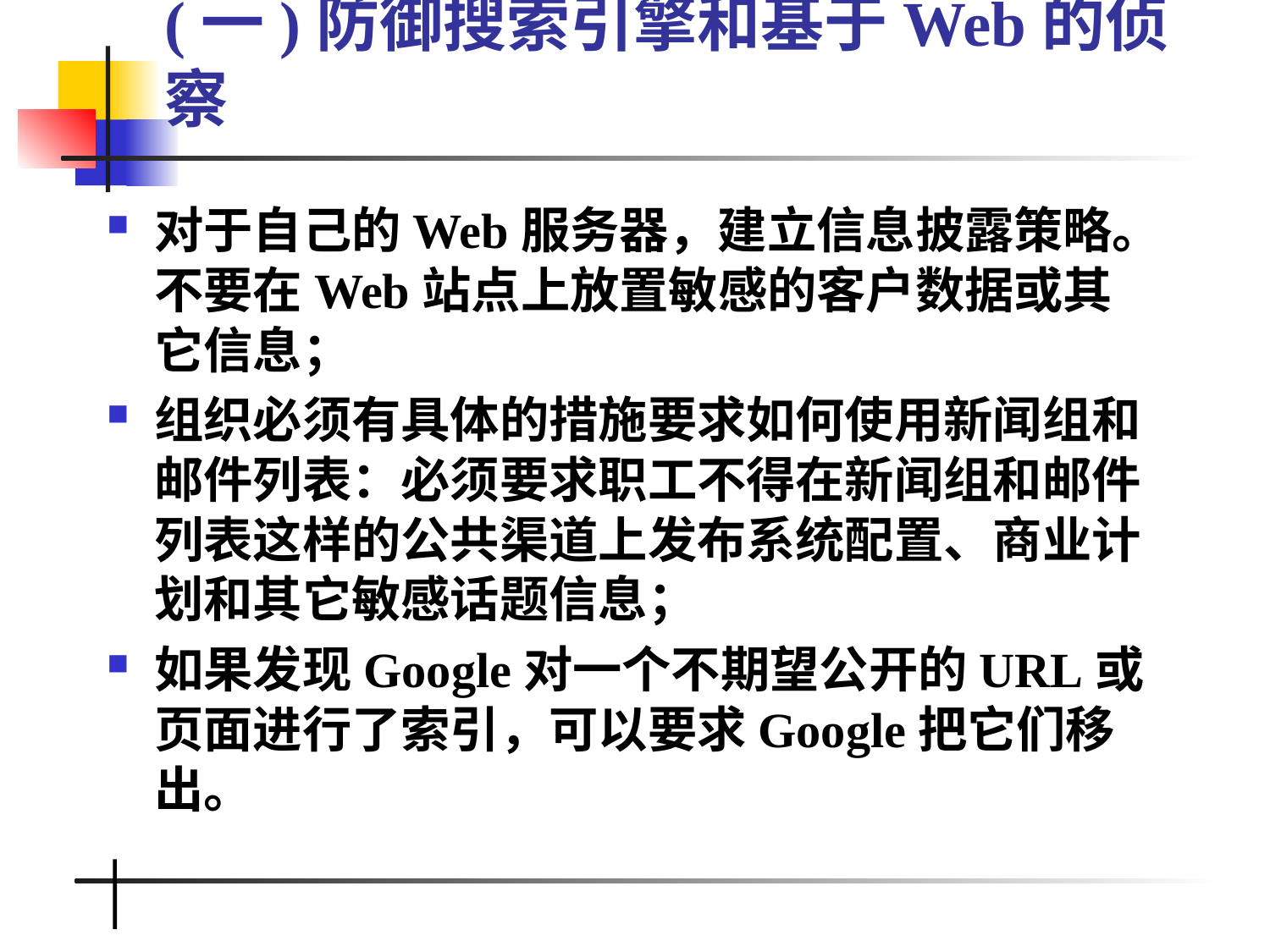

# (一)防御搜索引擎和基于Web的侦察
对于自己的Web服务器，建立信息披露策略。不要在Web站点上放置敏感的客户数据或其它信息；
组织必须有具体的措施要求如何使用新闻组和邮件列表：必须要求职工不得在新闻组和邮件列表这样的公共渠道上发布系统配置、商业计划和其它敏感话题信息；
如果发现Google对一个不期望公开的URL或页面进行了索引，可以要求Google把它们移出。